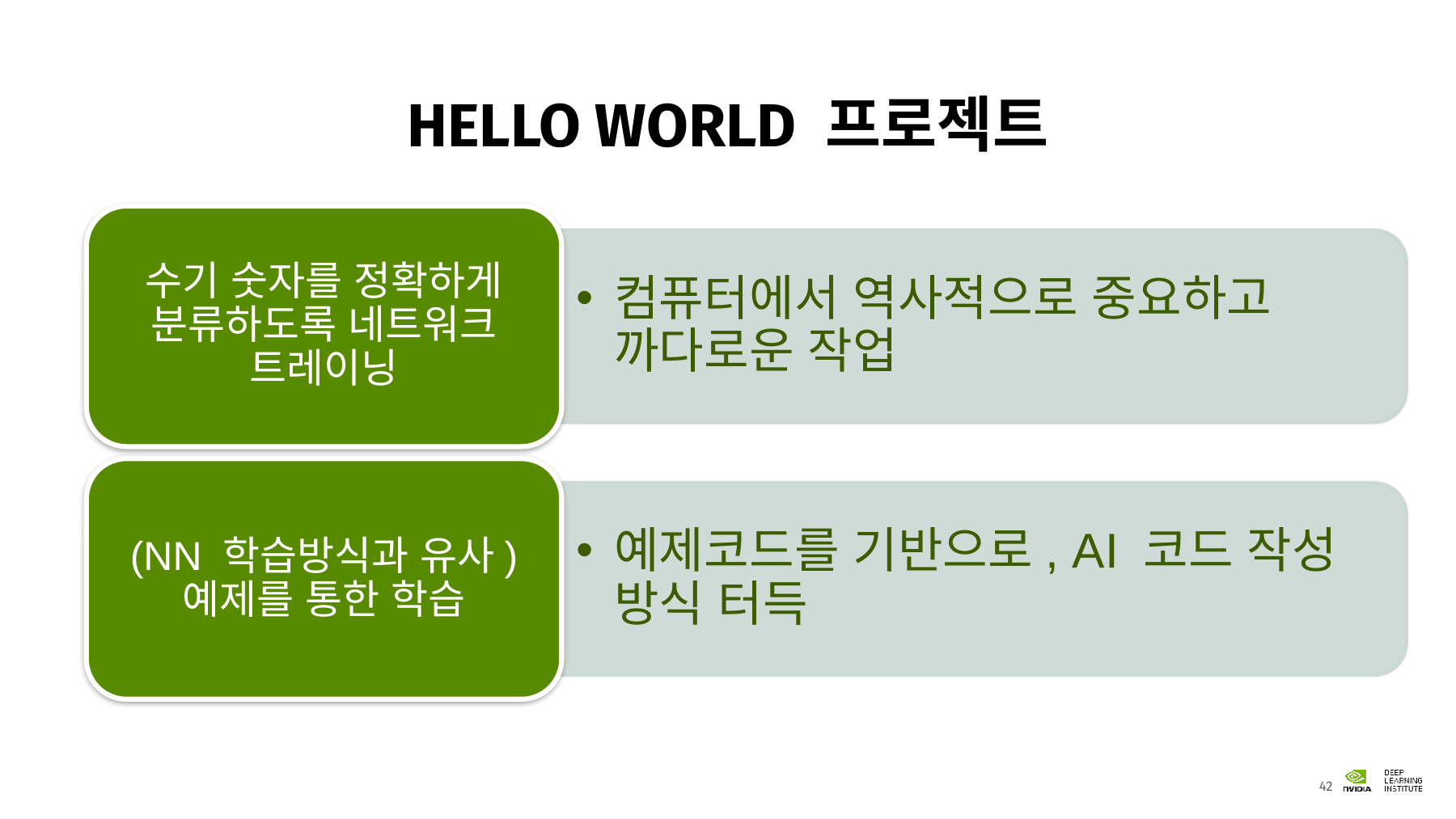

# HELLO WORLD 프로젝트

수기 숫자를 정확하게 분류하도록 네트워크 트레이닝
컴퓨터에서 역사적으로 중요하고 까다로운 작업

(NN 학습방식과 유사)
예제를 통한 학습
예제코드를 기반으로, AI 코드 작성 방식 터득